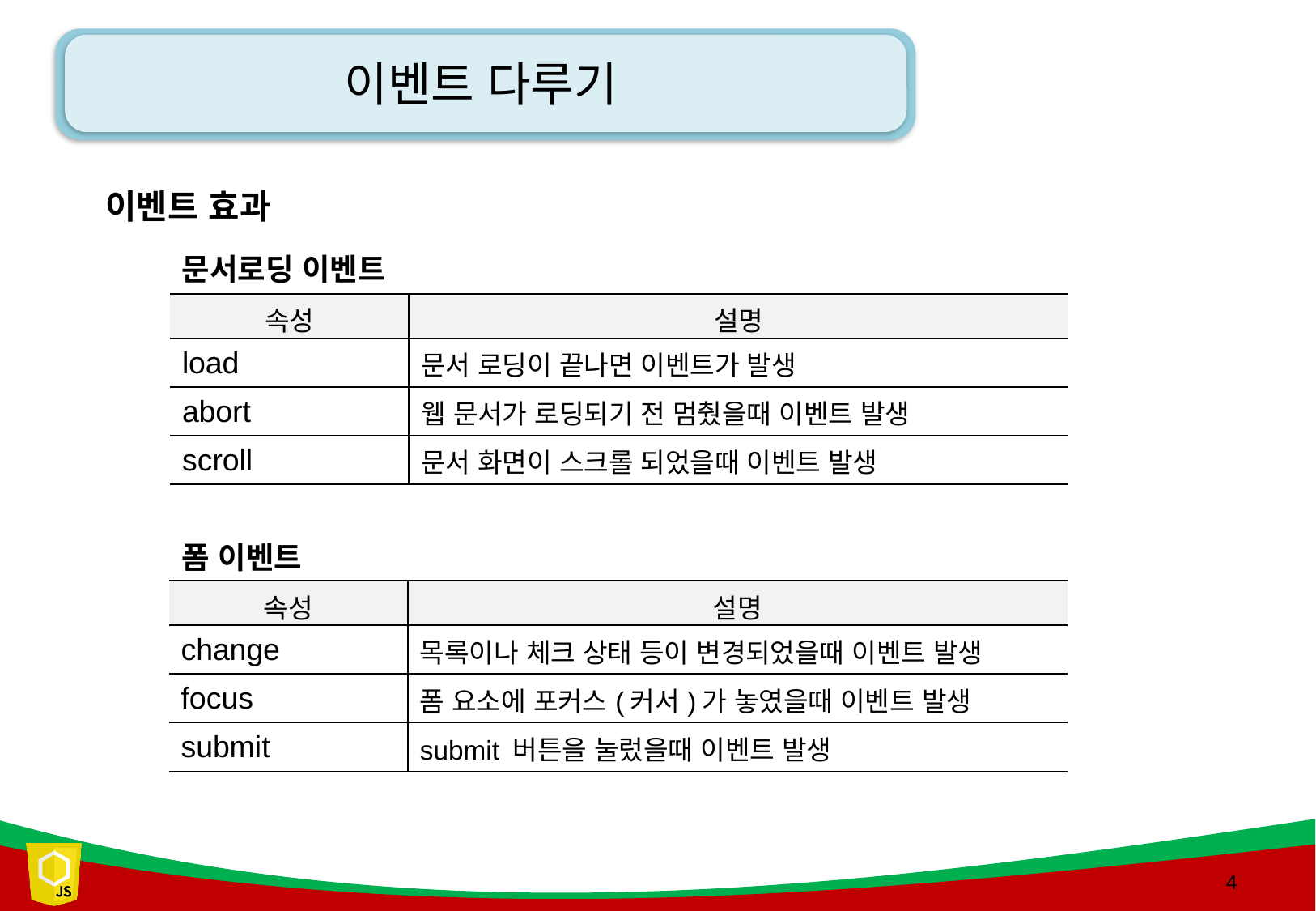

# 이벤트 다루기
이벤트 효과
문서로딩 이벤트
| 속성 | 설명 |
| --- | --- |
| load | 문서 로딩이 끝나면 이벤트가 발생 |
| abort | 웹 문서가 로딩되기 전 멈췄을때 이벤트 발생 |
| scroll | 문서 화면이 스크롤 되었을때 이벤트 발생 |
폼 이벤트
| 속성 | 설명 |
| --- | --- |
| change | 목록이나 체크 상태 등이 변경되었을때 이벤트 발생 |
| focus | 폼 요소에 포커스(커서)가 놓였을때 이벤트 발생 |
| submit | submit 버튼을 눌렀을때 이벤트 발생 |
4